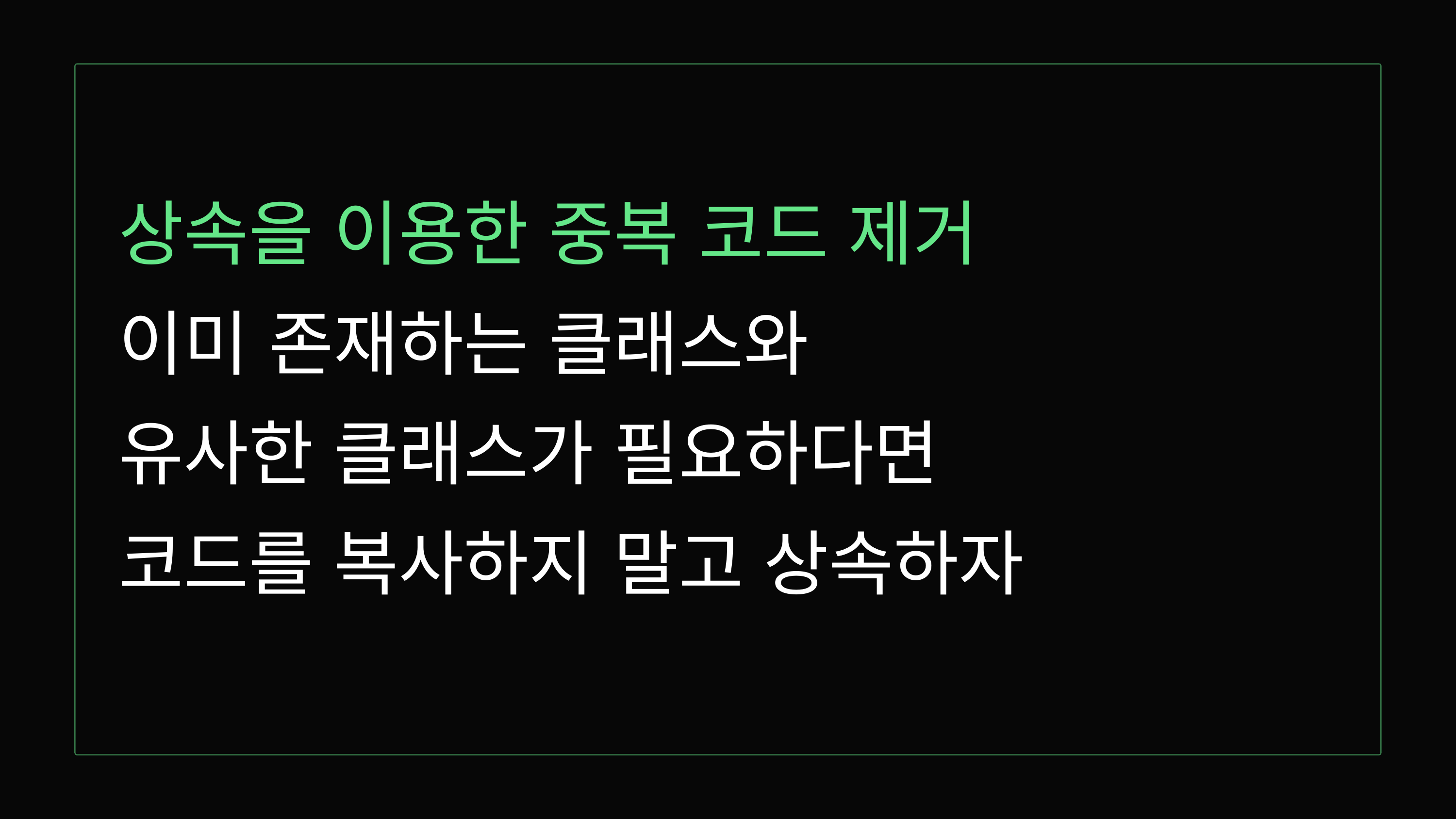

상속을 이용한 중복 코드 제거
이미 존재하는 클래스와
유사한 클래스가 필요하다면
코드를 복사하지 말고 상속하자